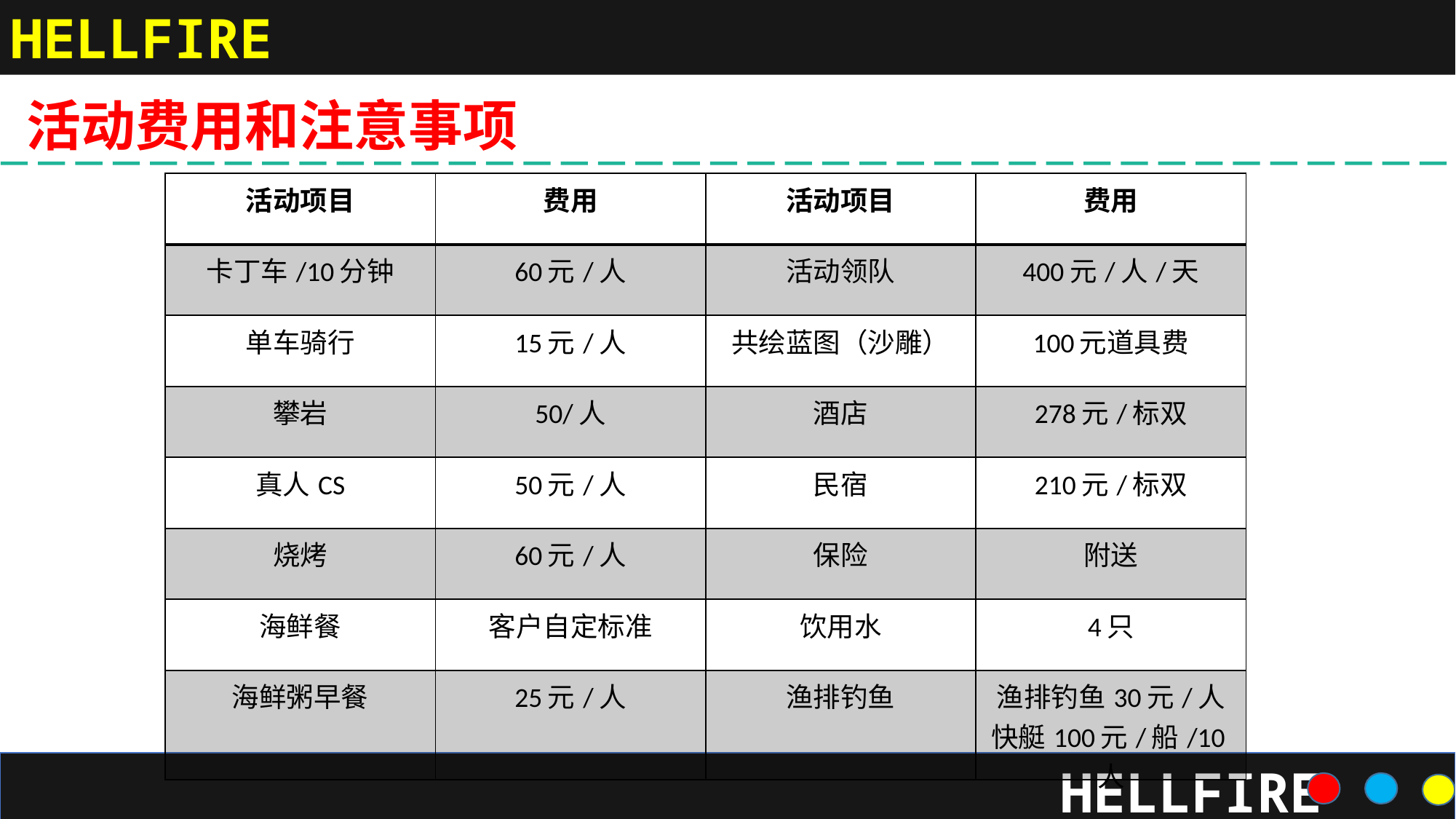

HELLFIRE
活动费用和注意事项

| 活动项目 | 费用 | 活动项目 | 费用 |
| --- | --- | --- | --- |
| 卡丁车/10分钟 | 60元/人 | 活动领队 | 400元/人/天 |
| 单车骑行 | 15元/人 | 共绘蓝图（沙雕） | 100元道具费 |
| 攀岩 | 50/人 | 酒店 | 278元/标双 |
| 真人CS | 50元/人 | 民宿 | 210元/标双 |
| 烧烤 | 60元/人 | 保险 | 附送 |
| 海鲜餐 | 客户自定标准 | 饮用水 | 4只 |
| 海鲜粥早餐 | 25元/人 | 渔排钓鱼 | 渔排钓鱼30元/人 快艇100元/船/10人 |
                                                                           HELLFIRE